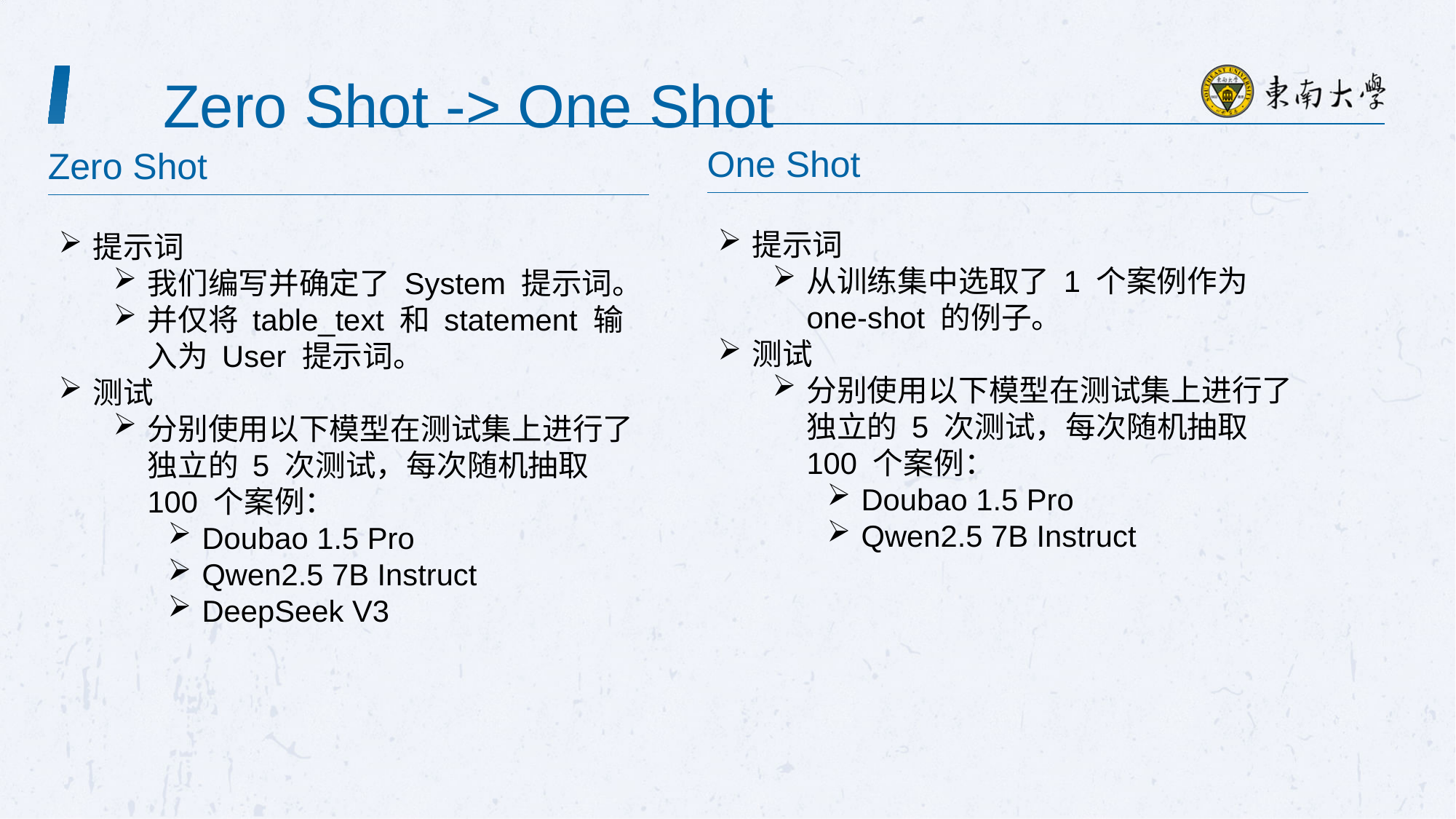

Zero Shot -> One Shot
One Shot
提示词
从训练集中选取了 1 个案例作为 one-shot 的例子。
测试
分别使用以下模型在测试集上进行了独立的 5 次测试，每次随机抽取 100 个案例：
Doubao 1.5 Pro
Qwen2.5 7B Instruct

Zero Shot
提示词
我们编写并确定了 System 提示词。
并仅将 table_text 和 statement 输入为 User 提示词。
测试
分别使用以下模型在测试集上进行了独立的 5 次测试，每次随机抽取 100 个案例：
Doubao 1.5 Pro
Qwen2.5 7B Instruct
DeepSeek V3